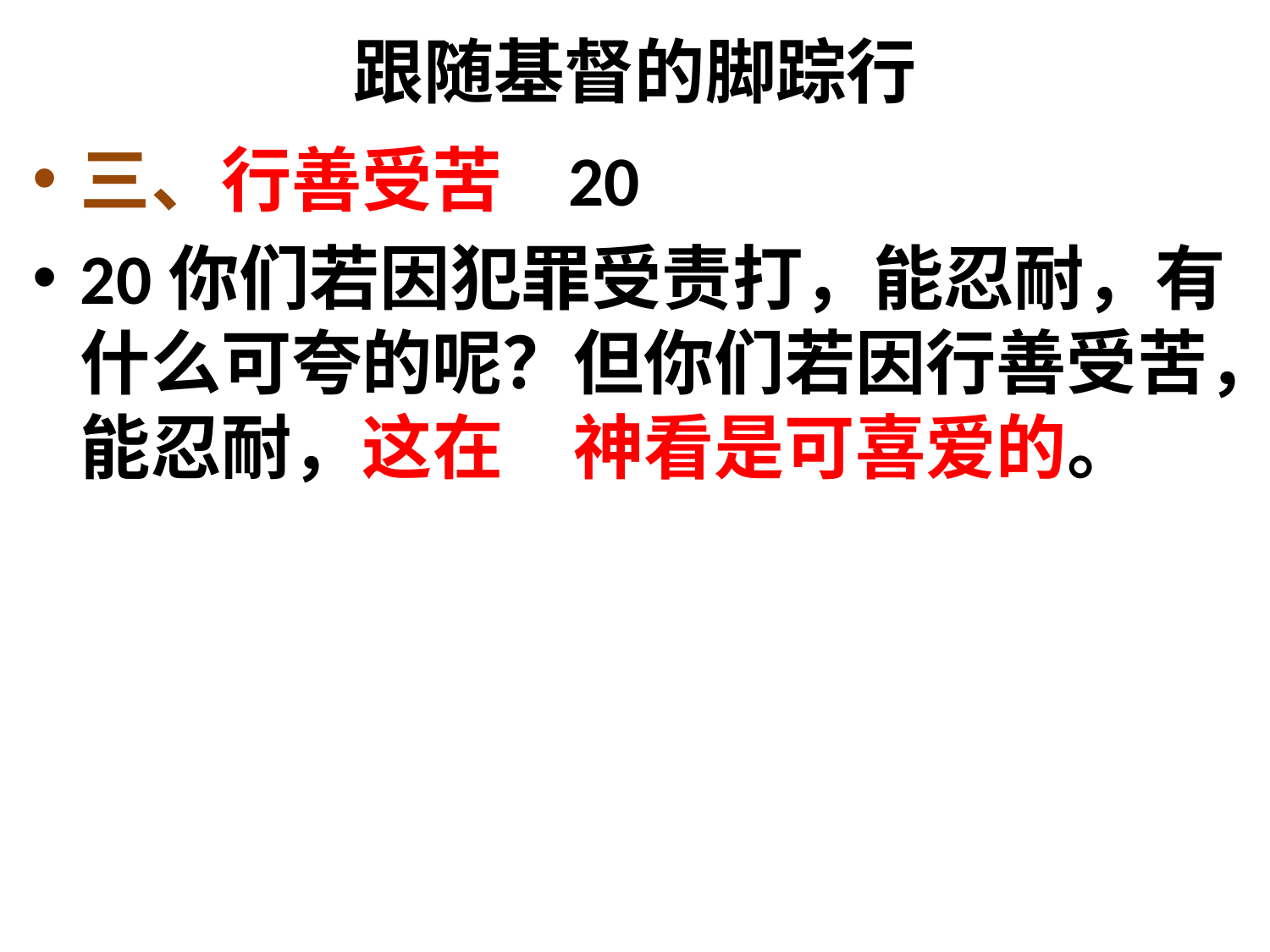

# 跟随基督的脚踪行
三、行善受苦   20
20你们若因犯罪受责打，能忍耐，有什么可夸的呢？但你们若因行善受苦，能忍耐，这在　神看是可喜爱的。